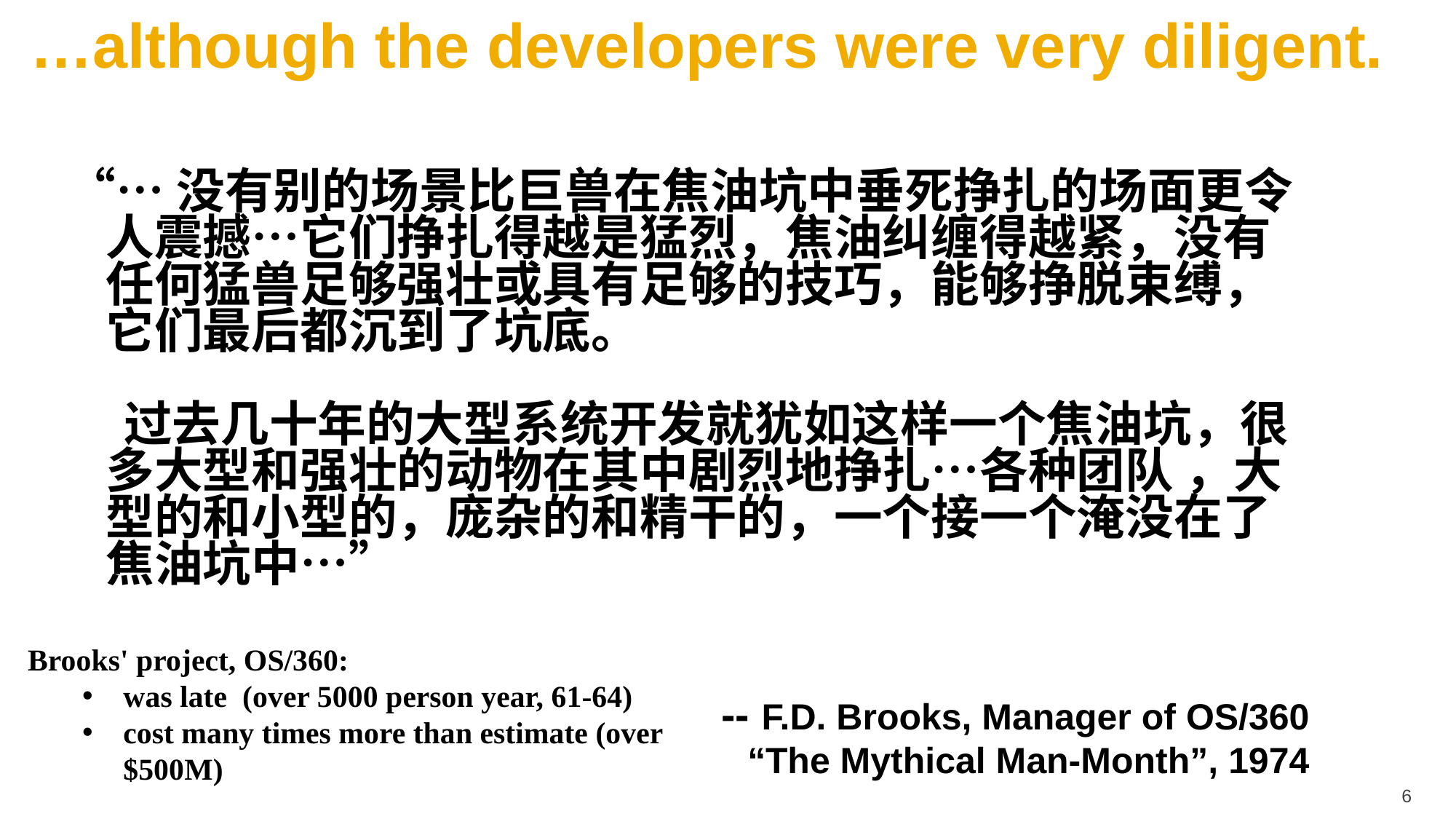

…although the developers were very diligent.

“…没有别的场景比巨兽在焦油坑中垂死挣扎的场面更令人震撼…它们挣扎得越是猛烈，焦油纠缠得越紧，没有任何猛兽足够强壮或具有足够的技巧，能够挣脱束缚，它们最后都沉到了坑底。

    过去几十年的大型系统开发就犹如这样一个焦油坑，很多大型和强壮的动物在其中剧烈地挣扎…各种团队 ，大型的和小型的，庞杂的和精干的，一个接一个淹没在了焦油坑中…”

-- F.D. Brooks, Manager of OS/360
“The Mythical Man-Month”, 1974
Brooks' project, OS/360:
was late  (over 5000 person year, 61-64)
cost many times more than estimate (over $500M)
6